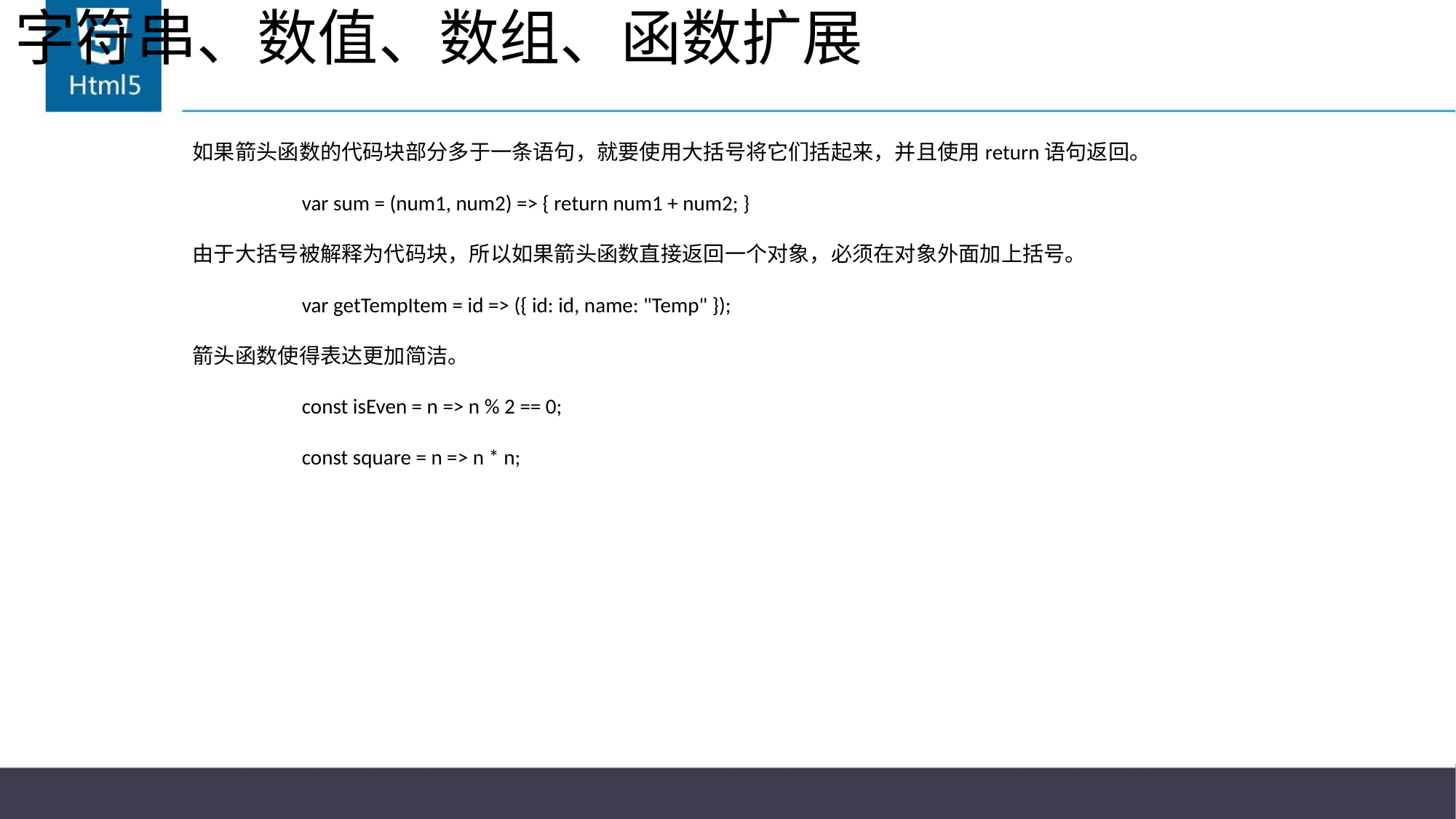

# 字符串、数值、数组、函数扩展
如果箭头函数的代码块部分多于一条语句，就要使用大括号将它们括起来，并且使用return语句返回。

	var sum = (num1, num2) => { return num1 + num2; }

由于大括号被解释为代码块，所以如果箭头函数直接返回一个对象，必须在对象外面加上括号。

	var getTempItem = id => ({ id: id, name: "Temp" });

箭头函数使得表达更加简洁。

	const isEven = n => n % 2 == 0;

	const square = n => n * n;